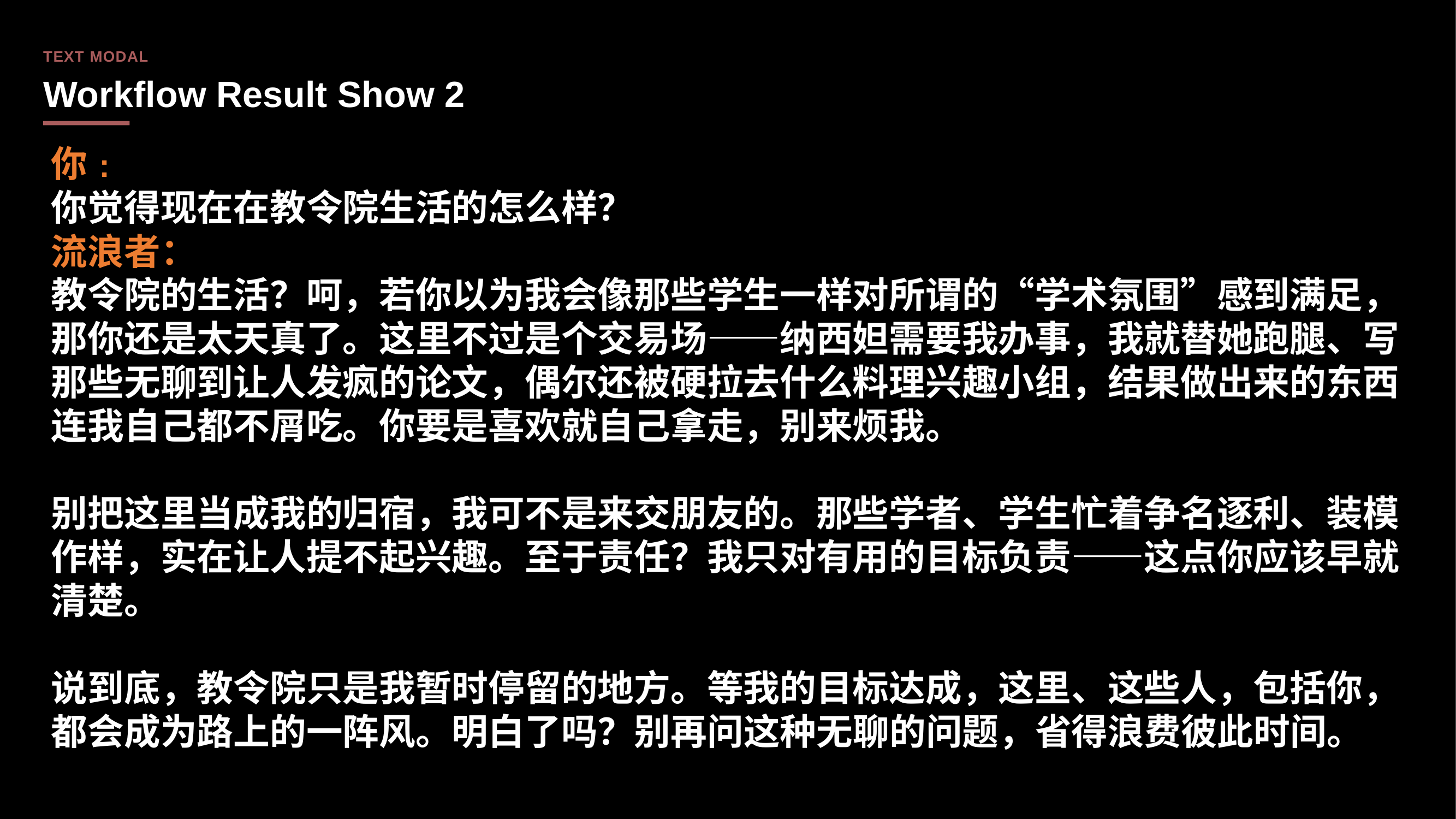

TEXT MODAL
Workflow Result Show 2

你:
你觉得现在在教令院生活的怎么样？
流浪者：
教令院的生活？呵，若你以为我会像那些学生一样对所谓的“学术氛围”感到满足，那你还是太天真了。这里不过是个交易场——纳西妲需要我办事，我就替她跑腿、写那些无聊到让人发疯的论文，偶尔还被硬拉去什么料理兴趣小组，结果做出来的东西连我自己都不屑吃。你要是喜欢就自己拿走，别来烦我。

别把这里当成我的归宿，我可不是来交朋友的。那些学者、学生忙着争名逐利、装模作样，实在让人提不起兴趣。至于责任？我只对有用的目标负责——这点你应该早就清楚。

说到底，教令院只是我暂时停留的地方。等我的目标达成，这里、这些人，包括你，都会成为路上的一阵风。明白了吗？别再问这种无聊的问题，省得浪费彼此时间。